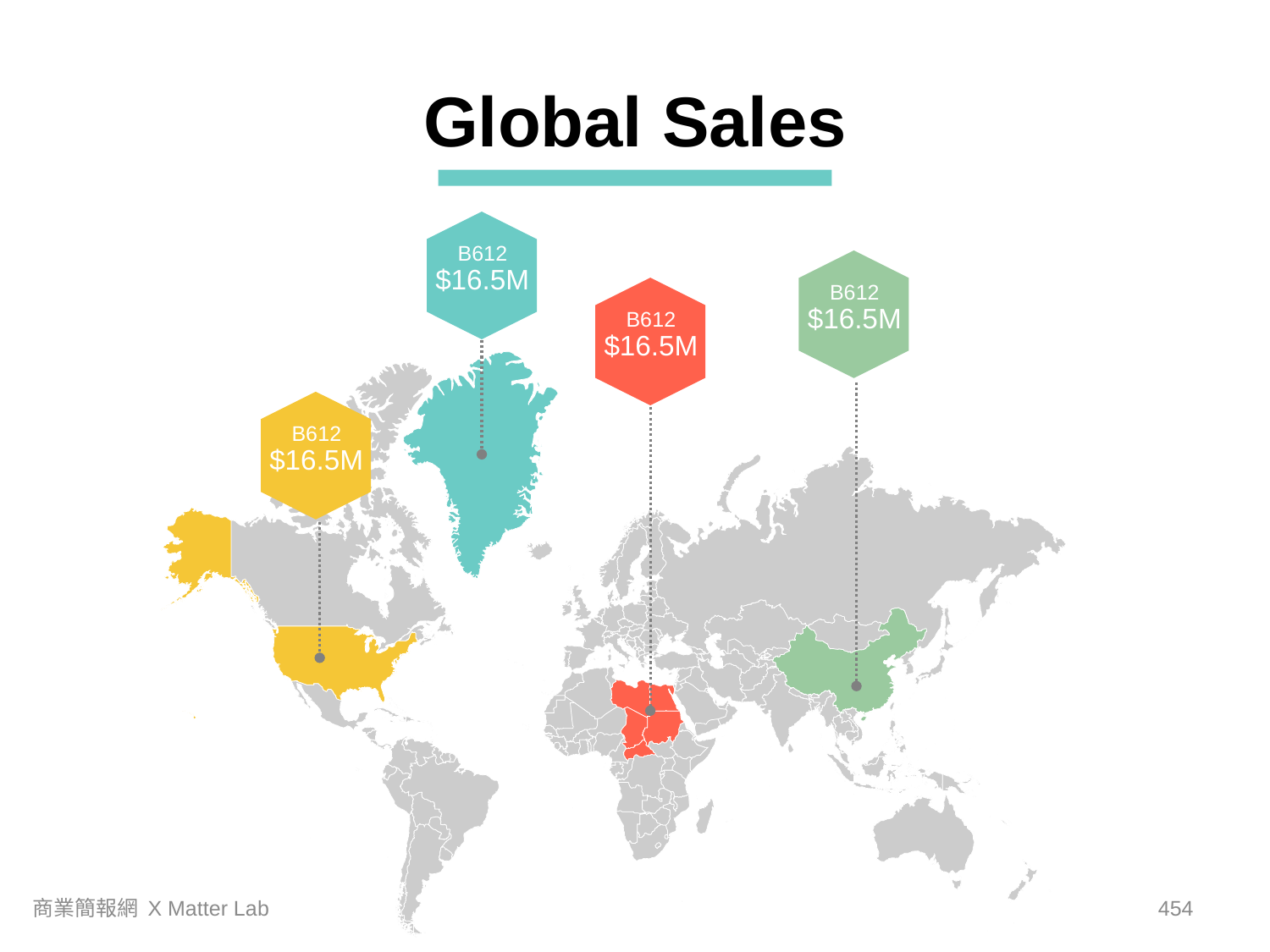

Global Sales

B612
$16.5M

B612

$16.5M
B612

$16.5M

B612
$16.5M

商業簡報網 X Matter Lab
454